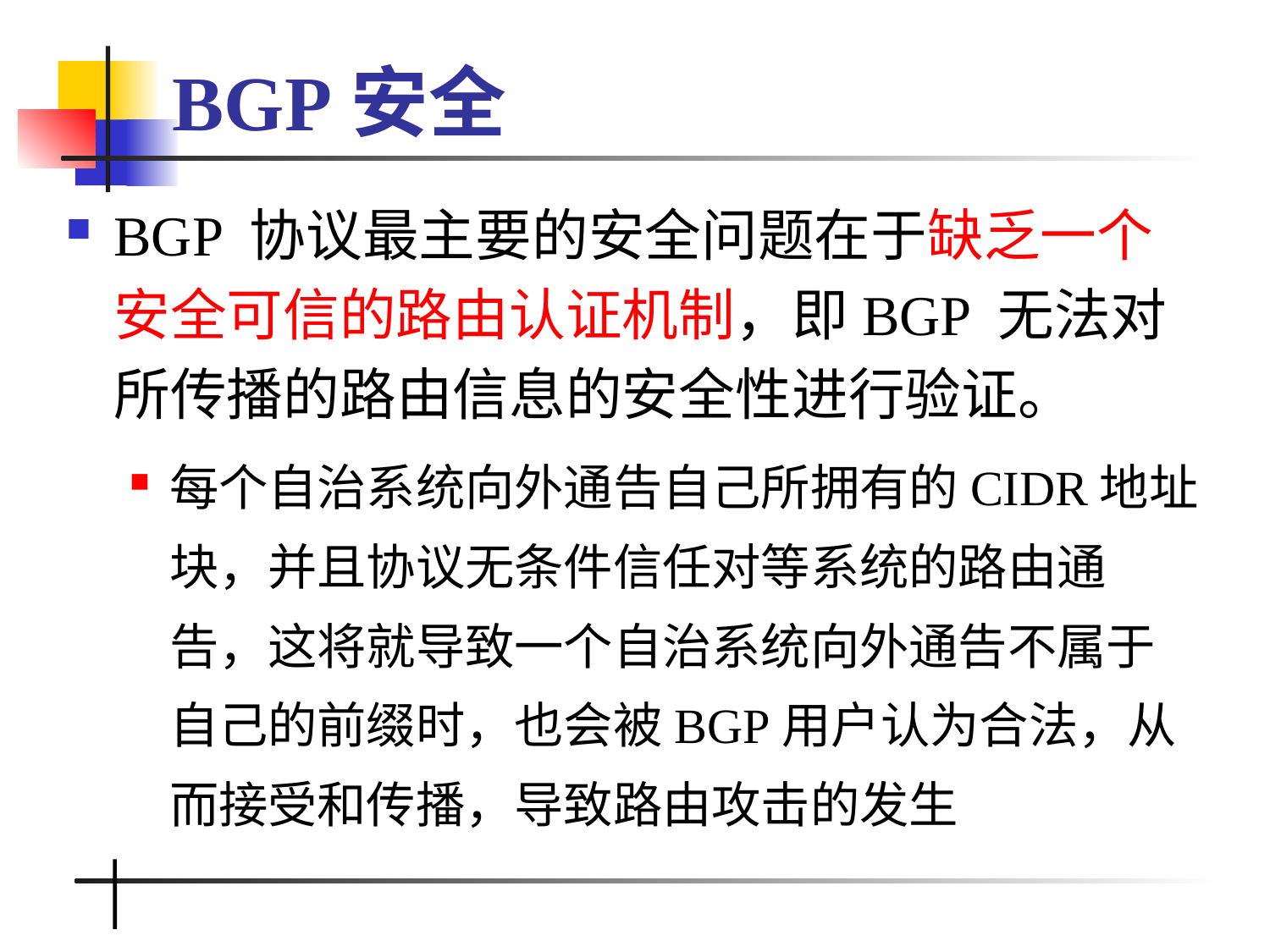

# BGP安全
BGP 协议最主要的安全问题在于缺乏一个安全可信的路由认证机制，即BGP 无法对所传播的路由信息的安全性进行验证。
每个自治系统向外通告自己所拥有的CIDR地址块，并且协议无条件信任对等系统的路由通告，这将就导致一个自治系统向外通告不属于自己的前缀时，也会被BGP用户认为合法，从而接受和传播，导致路由攻击的发生